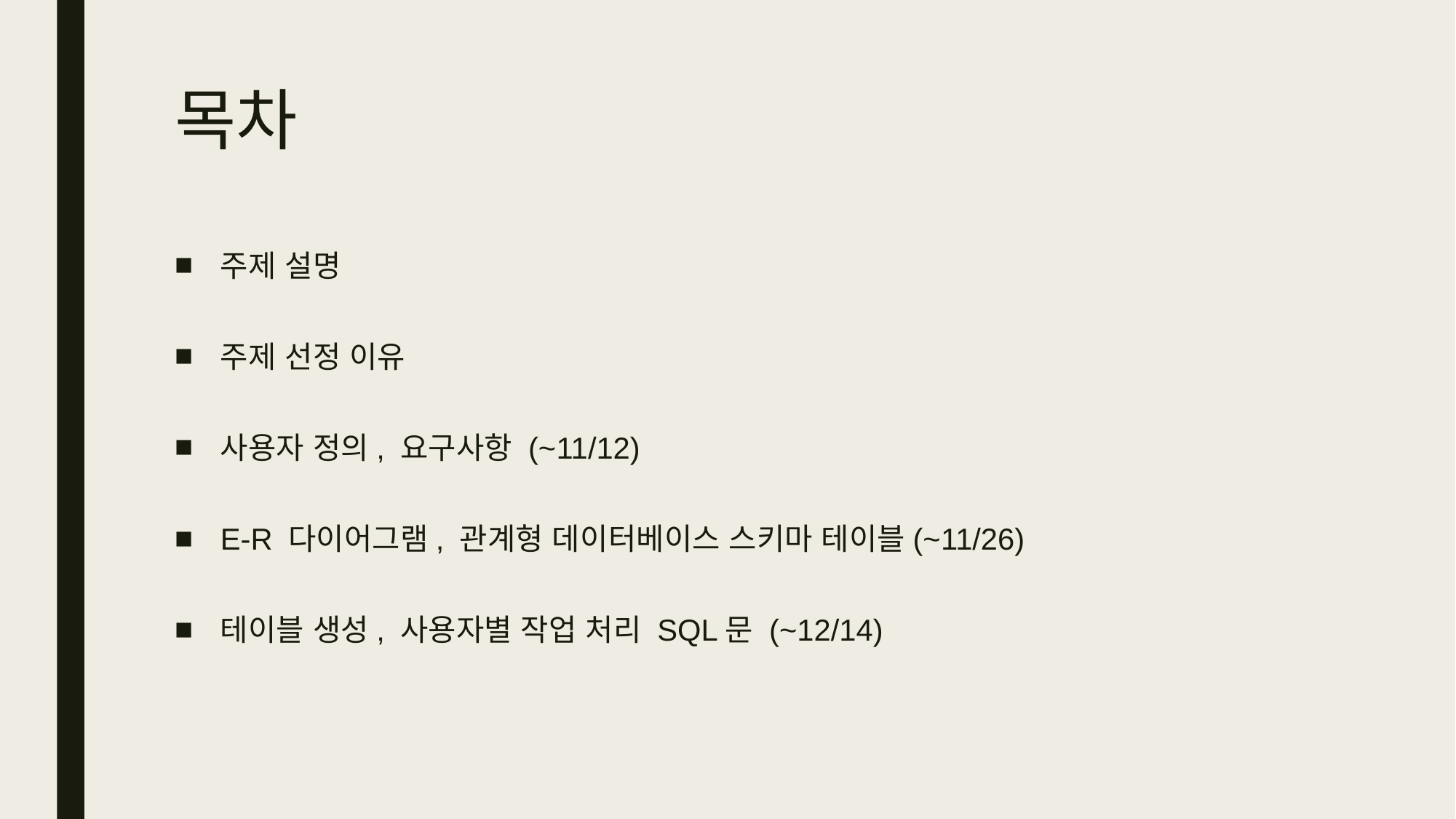

# 목차
주제 설명
주제 선정 이유
사용자 정의, 요구사항 (~11/12)
E-R 다이어그램, 관계형 데이터베이스 스키마 테이블(~11/26)
테이블 생성, 사용자별 작업 처리 SQL문 (~12/14)